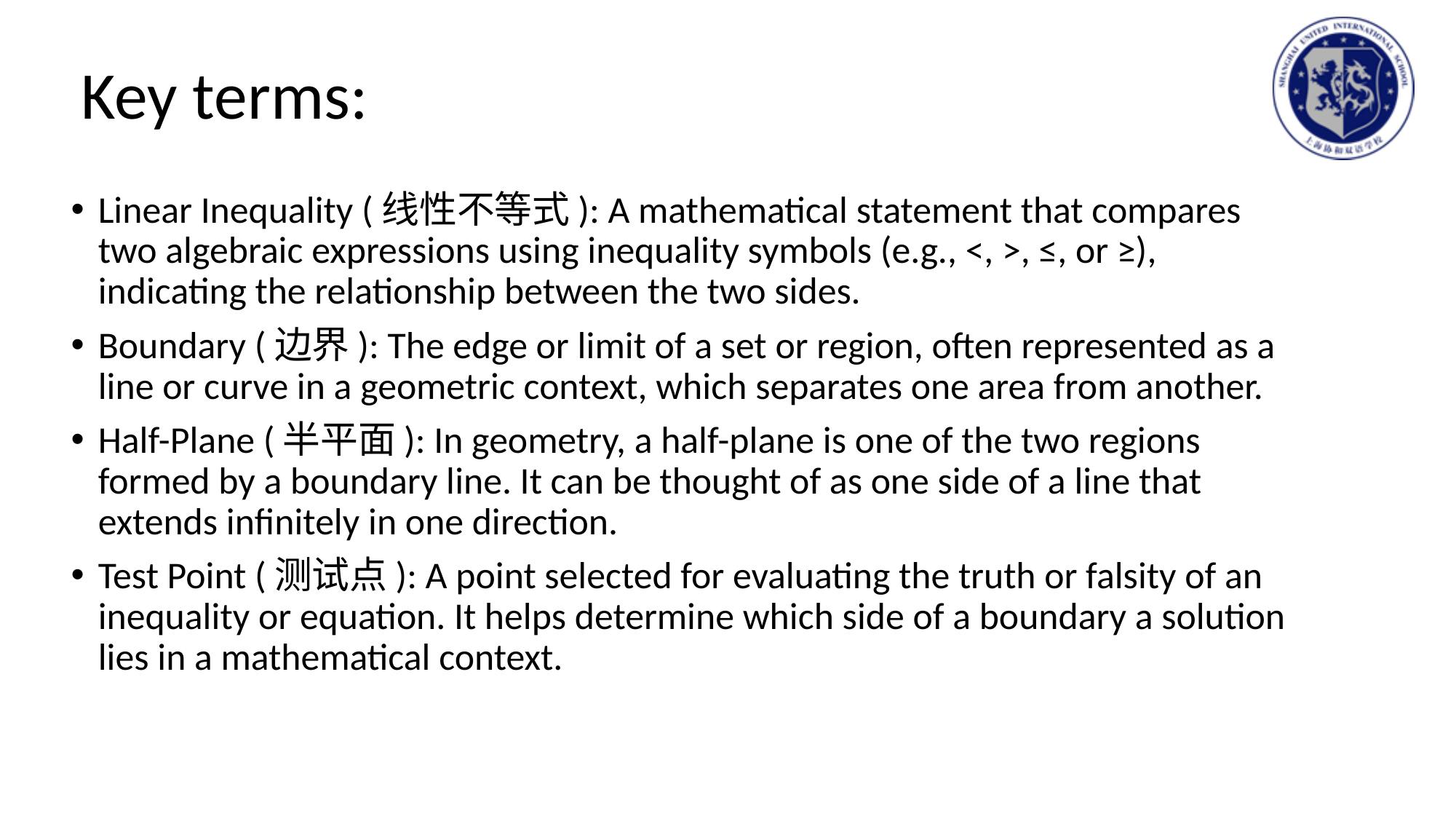

# Key terms:
Linear Inequality (线性不等式): A mathematical statement that compares two algebraic expressions using inequality symbols (e.g., <, >, ≤, or ≥), indicating the relationship between the two sides.
Boundary (边界): The edge or limit of a set or region, often represented as a line or curve in a geometric context, which separates one area from another.
Half-Plane (半平面): In geometry, a half-plane is one of the two regions formed by a boundary line. It can be thought of as one side of a line that extends infinitely in one direction.
Test Point (测试点): A point selected for evaluating the truth or falsity of an inequality or equation. It helps determine which side of a boundary a solution lies in a mathematical context.